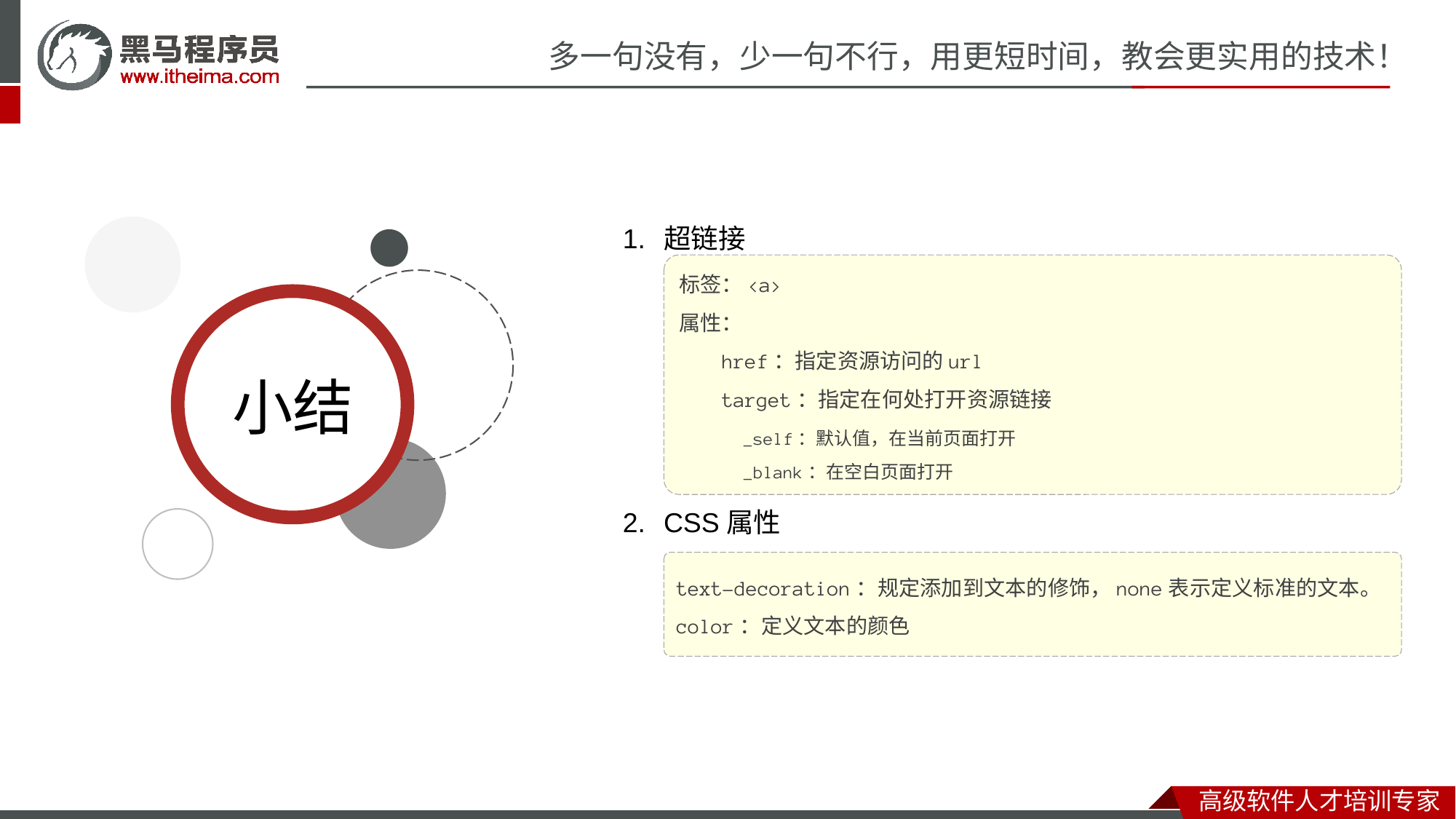

超链接

CSS属性
标签：<a>
属性：
	href：指定资源访问的url
	target：指定在何处打开资源链接
		_self：默认值，在当前页面打开
		_blank：在空白页面打开
text-decoration：规定添加到文本的修饰，none表示定义标准的文本。
color：定义文本的颜色